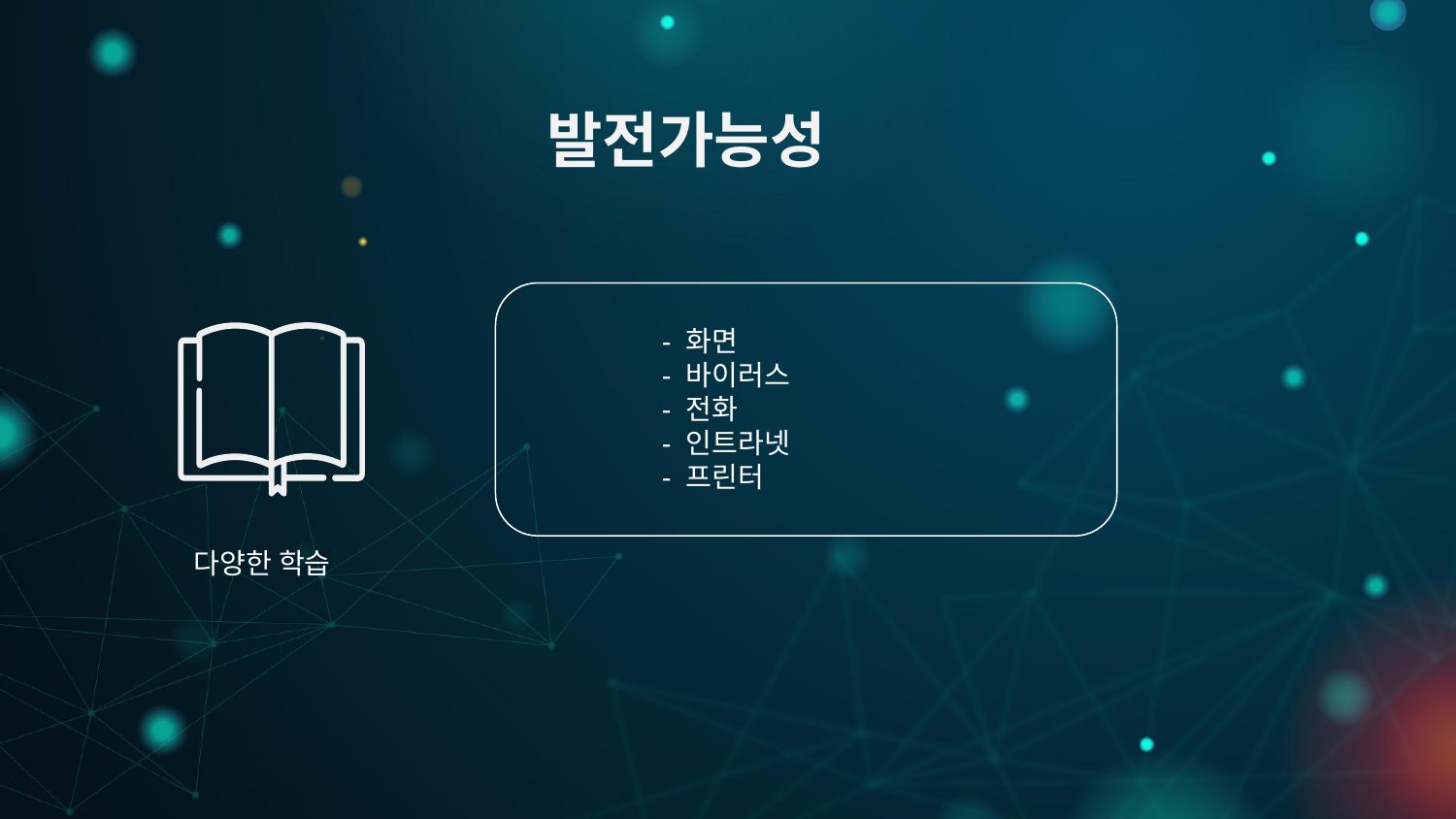

발전가능성

- 화면
- 바이러스
- 전화
- 인트라넷
- 프린터

다양한 학습